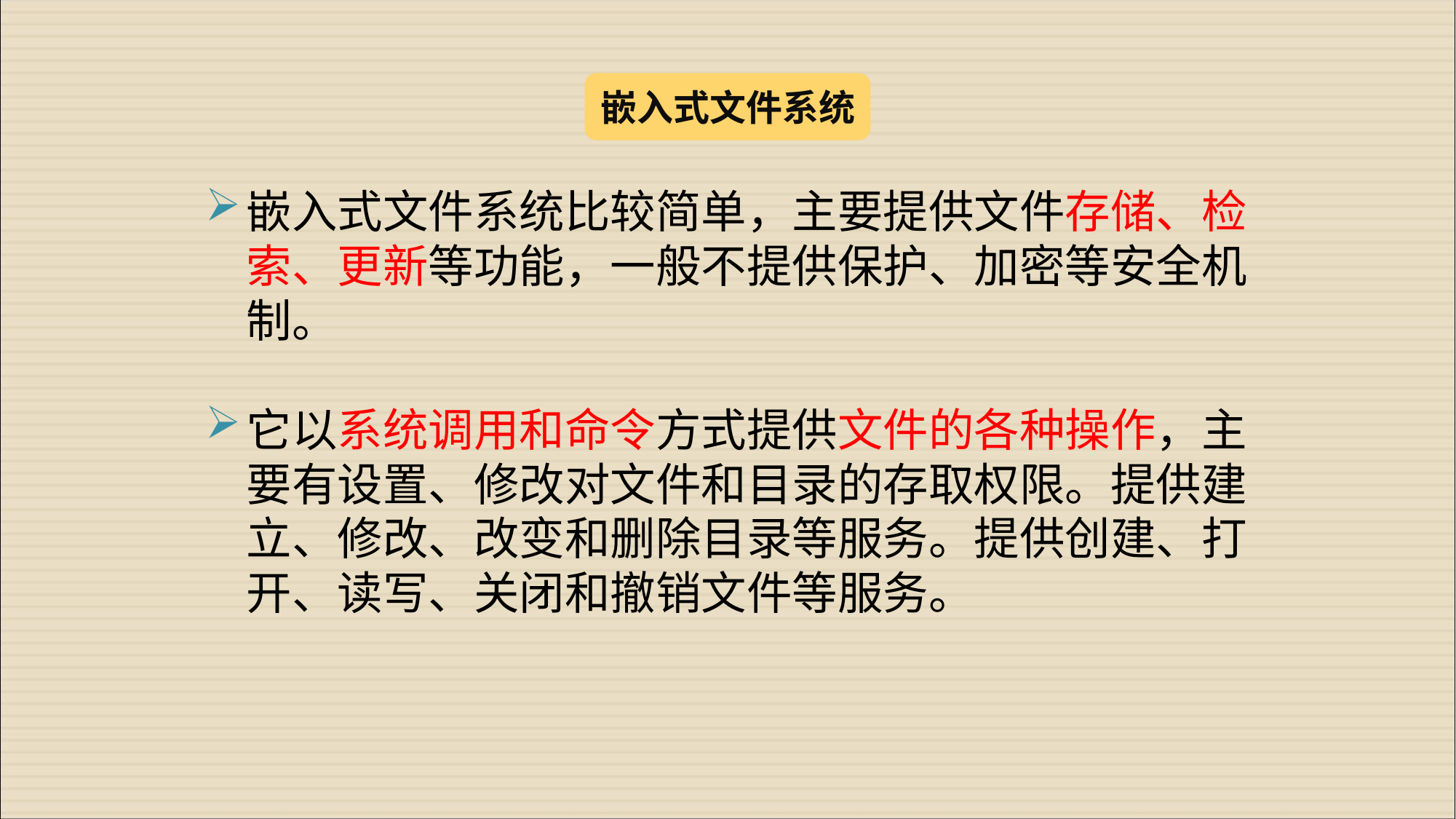

嵌入式文件系统
嵌入式文件系统比较简单，主要提供文件存储、检索、更新等功能，一般不提供保护、加密等安全机制。

它以系统调用和命令方式提供文件的各种操作，主要有设置、修改对文件和目录的存取权限。提供建立、修改、改变和删除目录等服务。提供创建、打开、读写、关闭和撤销文件等服务。